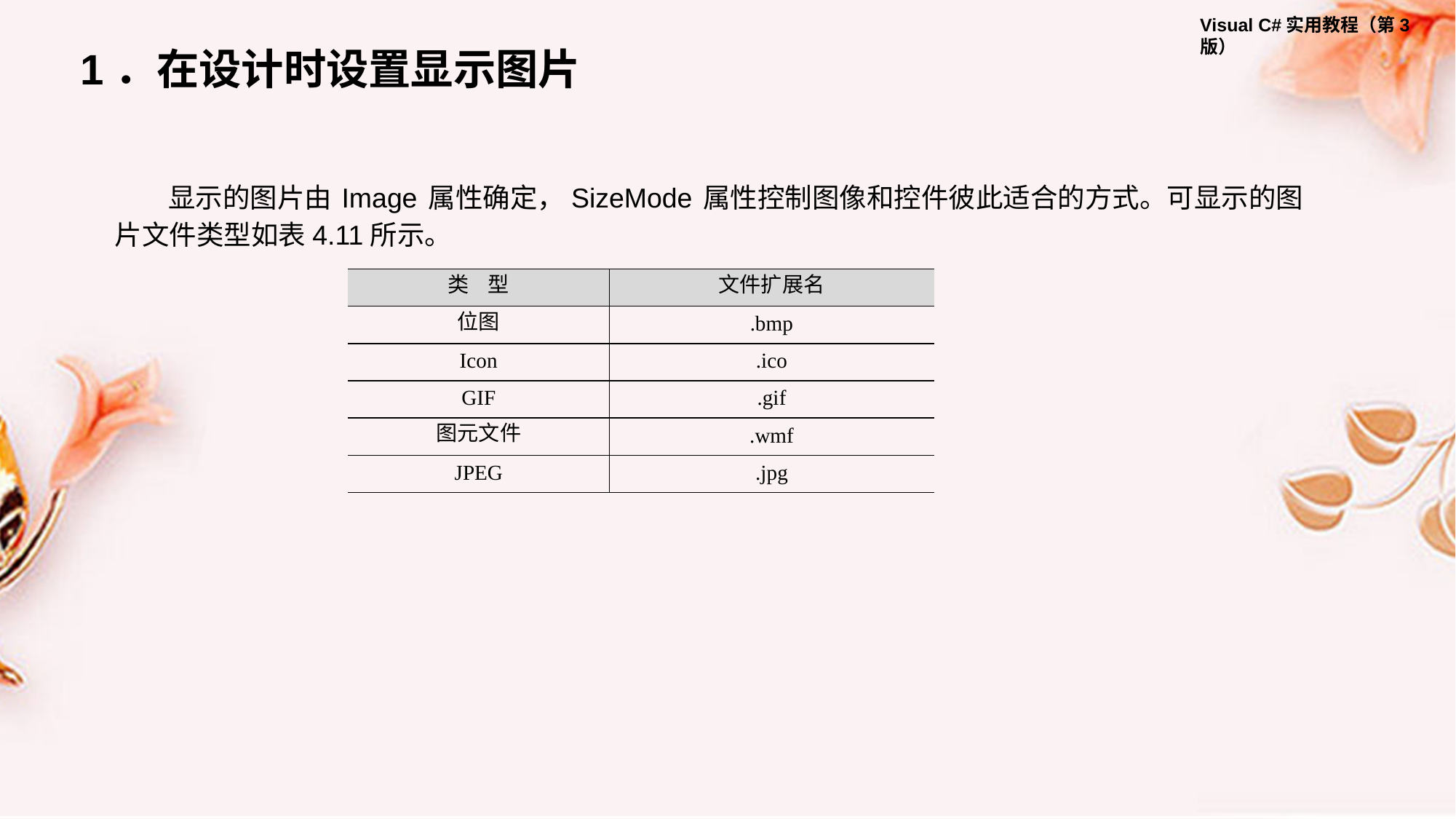

1．在设计时设置显示图片
显示的图片由 Image 属性确定，SizeMode 属性控制图像和控件彼此适合的方式。可显示的图片文件类型如表4.11所示。
| 类 型 | 文件扩展名 |
| --- | --- |
| 位图 | .bmp |
| Icon | .ico |
| GIF | .gif |
| 图元文件 | .wmf |
| JPEG | .jpg |